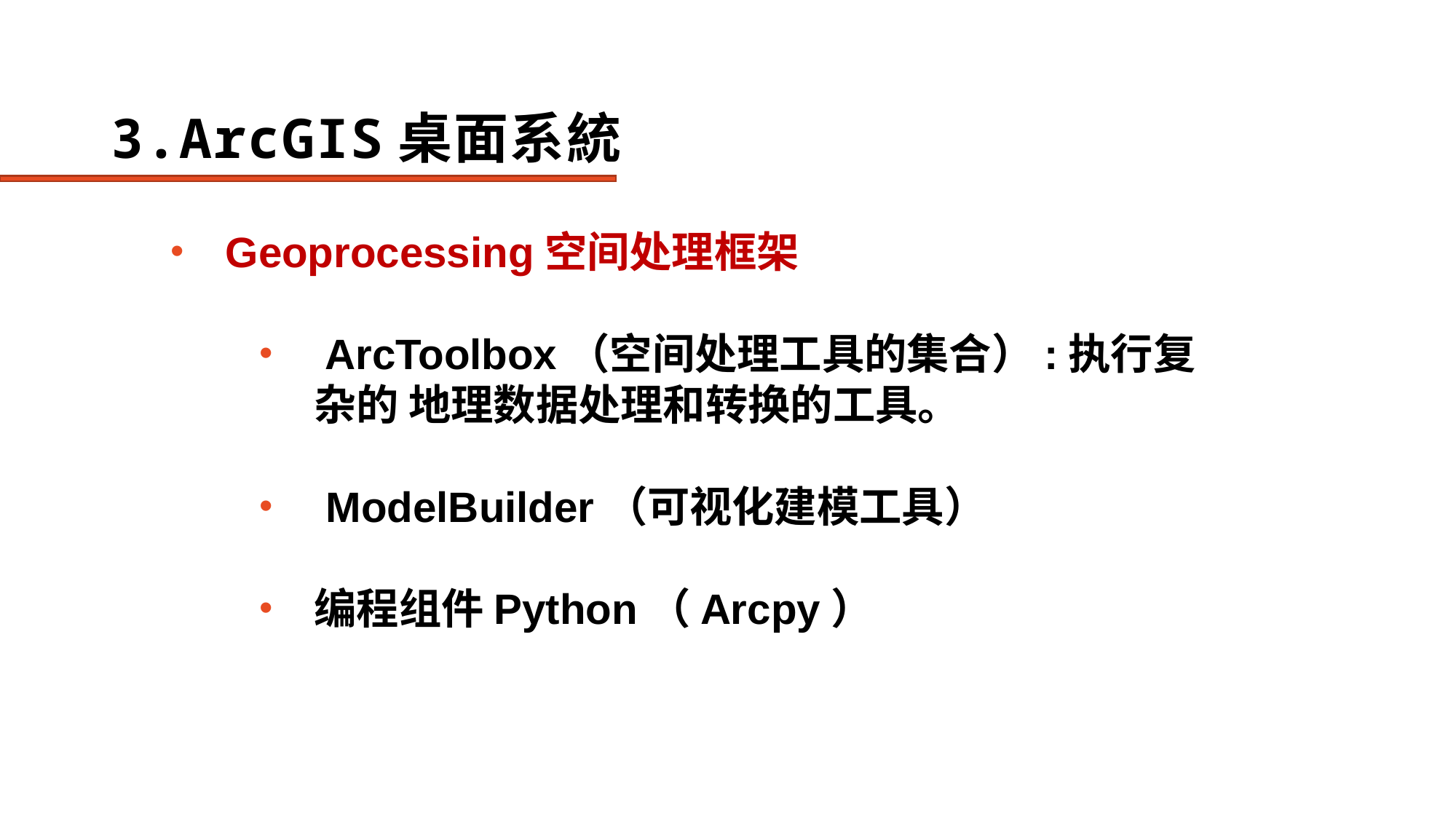

# 3.ArcGIS桌面系統
Geoprocessing空间处理框架

 ArcToolbox（空间处理工具的集合）:执行复杂的 地理数据处理和转换的工具。

 ModelBuilder（可视化建模工具）

编程组件Python（Arcpy）